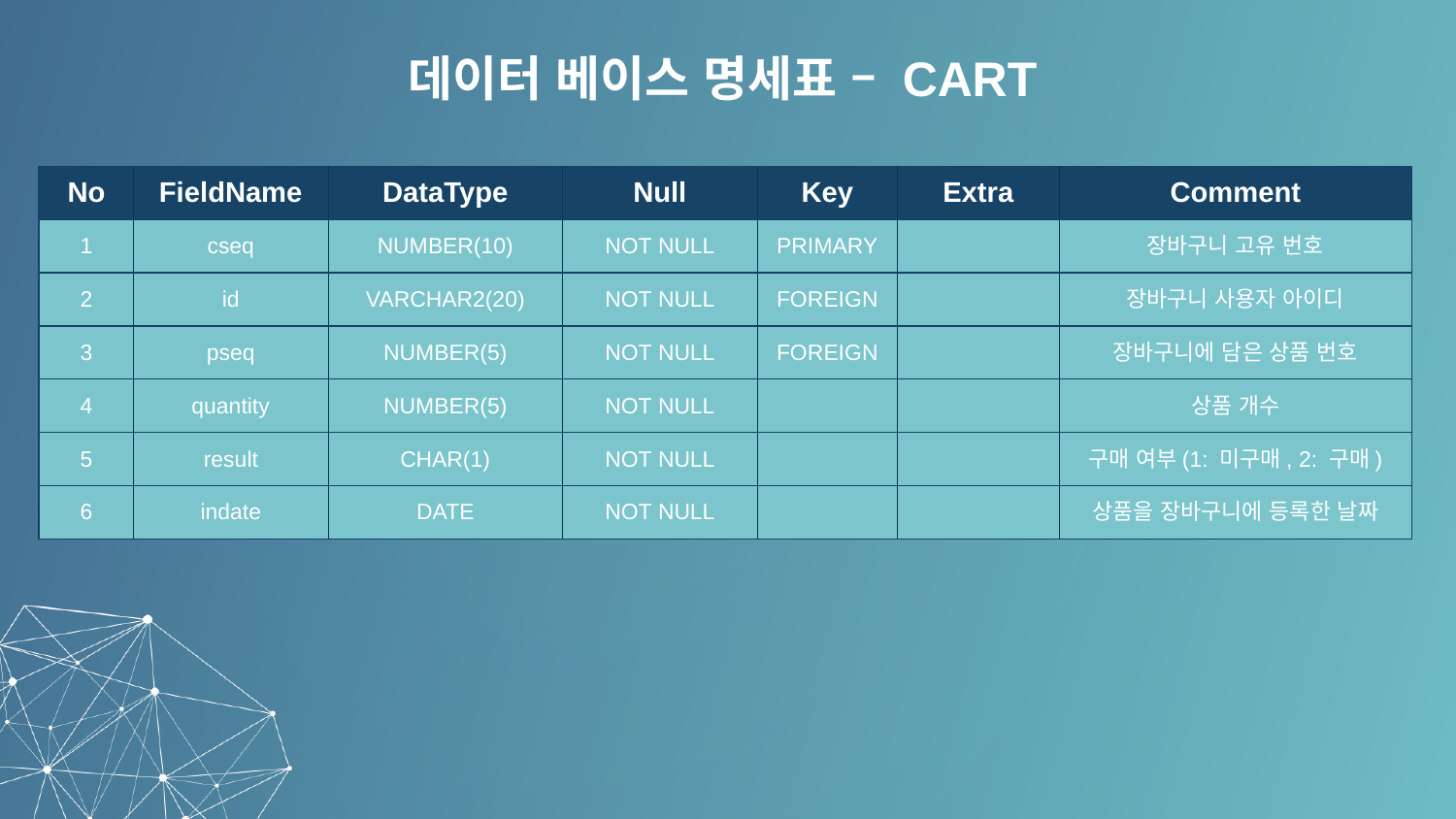

데이터 베이스 명세표 – CART
| No | FieldName | DataType | Null | Key | Extra | Comment |
| --- | --- | --- | --- | --- | --- | --- |
| 1 | cseq | NUMBER(10) | NOT NULL | PRIMARY |  | 장바구니 고유 번호 |
| 2 | id | VARCHAR2(20) | NOT NULL | FOREIGN |  | 장바구니 사용자 아이디 |
| 3 | pseq | NUMBER(5) | NOT NULL | FOREIGN |  | 장바구니에 담은 상품 번호 |
| 4 | quantity | NUMBER(5) | NOT NULL |  |  | 상품 개수 |
| 5 | result | CHAR(1) | NOT NULL |  |  | 구매 여부(1: 미구매, 2: 구매) |
| 6 | indate | DATE | NOT NULL |  |  | 상품을 장바구니에 등록한 날짜 |